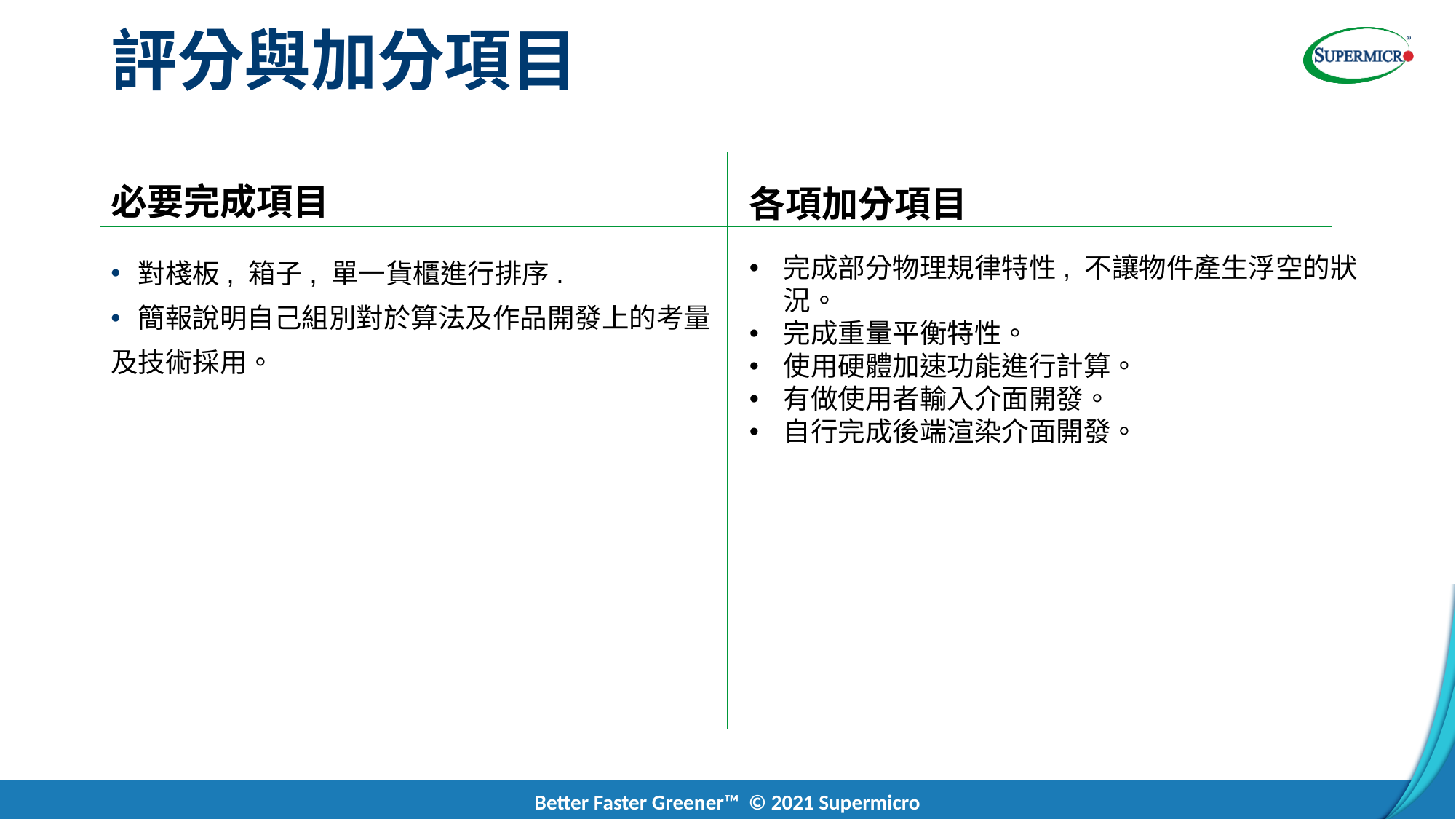

# 評分與加分項目

對棧板, 箱子, 單一貨櫃進行排序.
簡報說明自己組別對於算法及作品開發上的考量
及技術採用。

必要完成項目
各項加分項目
完成部分物理規律特性, 不讓物件產生浮空的狀況。
完成重量平衡特性。
使用硬體加速功能進行計算。
有做使用者輸入介面開發。
自行完成後端渲染介面開發。

Better Faster Greener™  © 2021 Supermicro